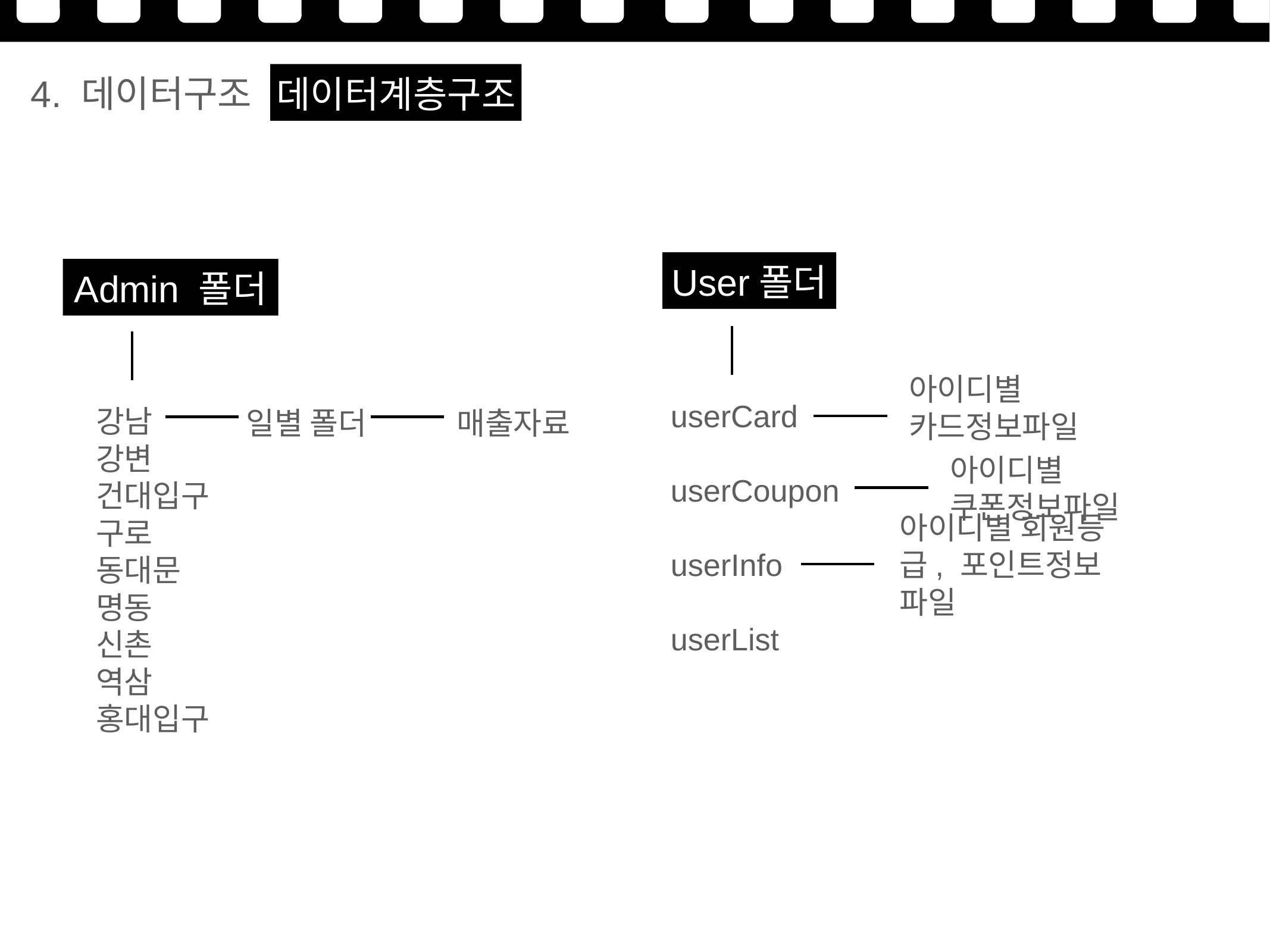

4. 데이터구조
데이터계층구조
User폴더
Admin 폴더

아이디별
카드정보파일
userCard

userCoupon

userInfo

userList
강남
강변
건대입구
구로
동대문
명동
신촌
역삼
홍대입구
일별 폴더
매출자료

아이디별
쿠폰정보파일

아이디별 회원등급, 포인트정보 파일